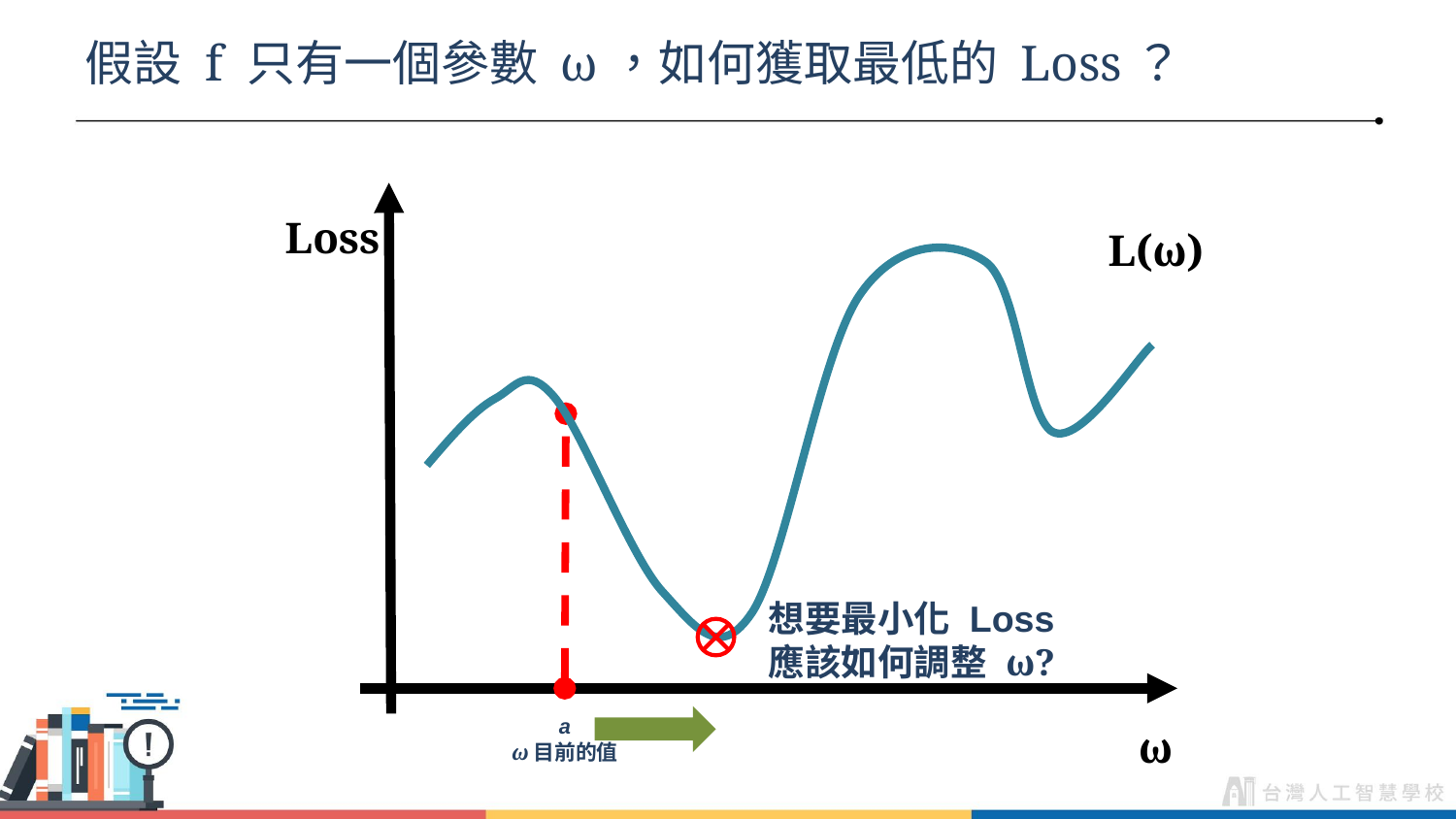

# 假設 f 只有一個參數 ω，如何獲取最低的 Loss？
Loss
L(ω)

想要最小化 Loss
應該如何調整 ω?

a
ω目前的值
ω